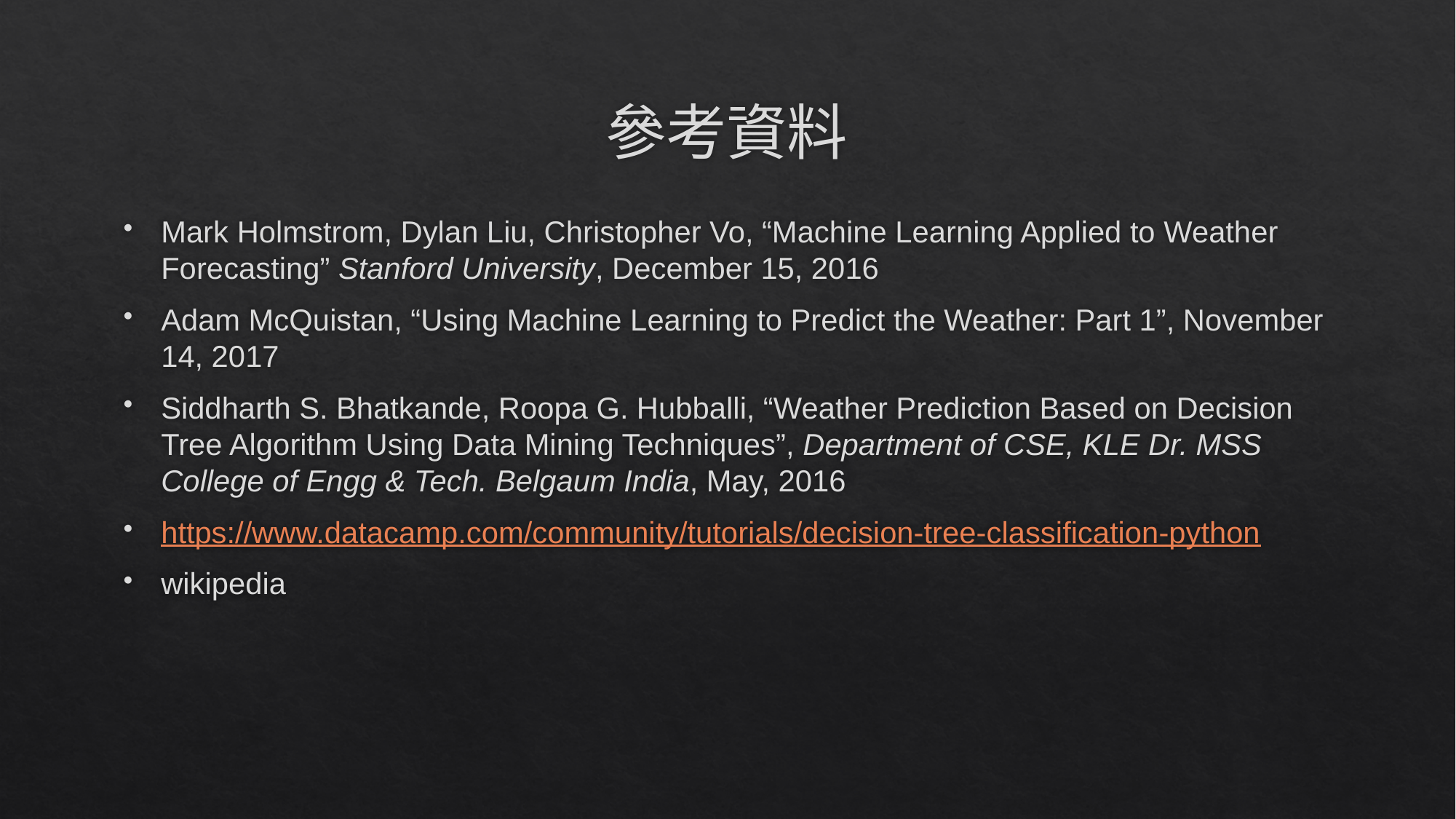

# 參考資料
Mark Holmstrom, Dylan Liu, Christopher Vo, “Machine Learning Applied to Weather Forecasting” Stanford University, December 15, 2016
Adam McQuistan, “Using Machine Learning to Predict the Weather: Part 1”, November 14, 2017
Siddharth S. Bhatkande, Roopa G. Hubballi, “Weather Prediction Based on Decision Tree Algorithm Using Data Mining Techniques”, Department of CSE, KLE Dr. MSS College of Engg & Tech. Belgaum India, May, 2016
https://www.datacamp.com/community/tutorials/decision-tree-classification-python
wikipedia